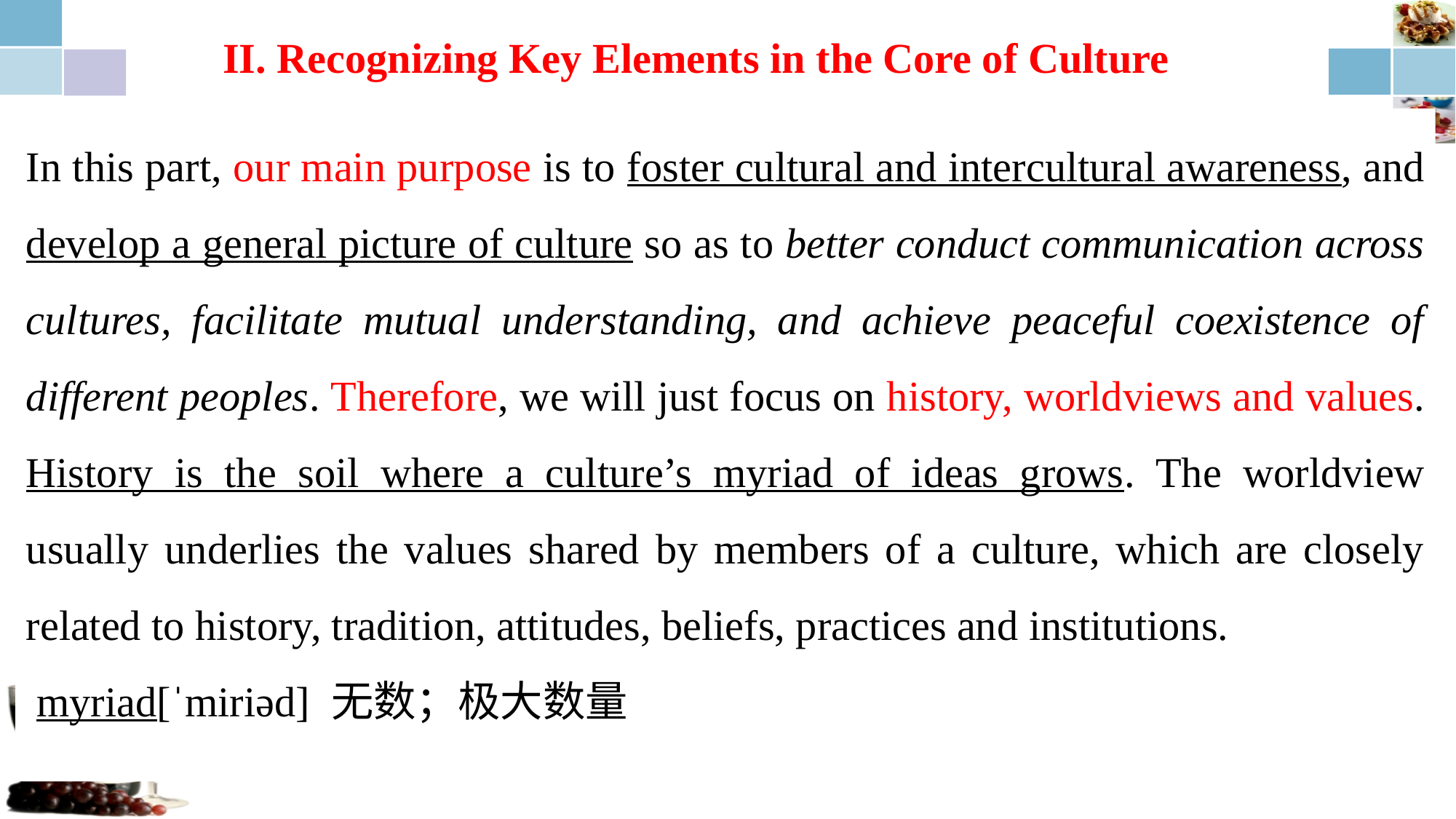

# II. Recognizing Key Elements in the Core of Culture
In this part, our main purpose is to foster cultural and intercultural awareness, and develop a general picture of culture so as to better conduct communication across cultures, facilitate mutual understanding, and achieve peaceful coexistence of different peoples. Therefore, we will just focus on history, worldviews and values. History is the soil where a culture’s myriad of ideas grows. The worldview usually underlies the values shared by members of a culture, which are closely related to history, tradition, attitudes, beliefs, practices and institutions.
 myriad[ˈmiriəd] 无数；极大数量